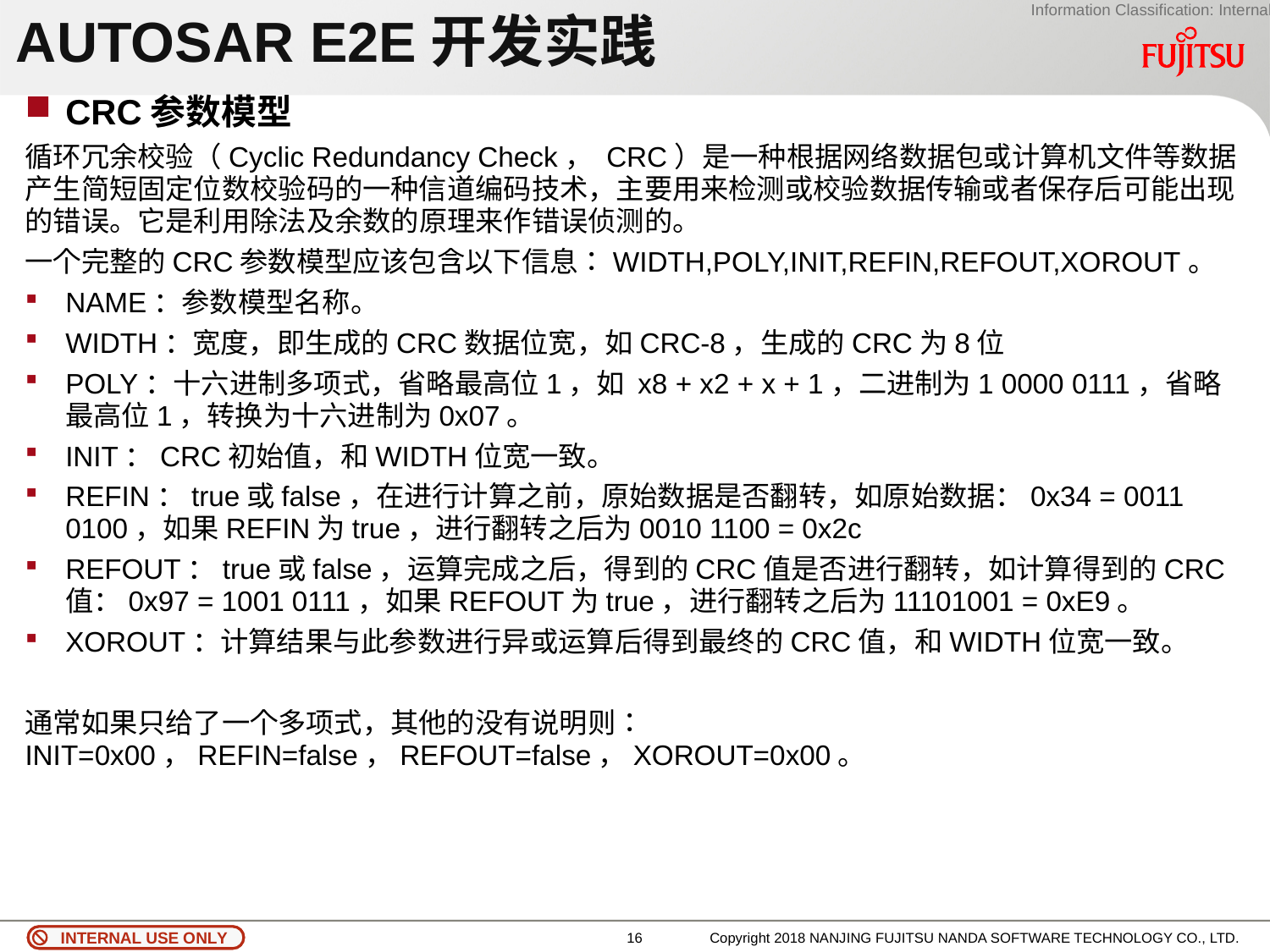

AUTOSAR E2E开发实践
CRC参数模型
循环冗余校验（Cyclic Redundancy Check， CRC）是一种根据网络数据包或计算机文件等数据产生简短固定位数校验码的一种信道编码技术，主要用来检测或校验数据传输或者保存后可能出现的错误。它是利用除法及余数的原理来作错误侦测的。
一个完整的CRC参数模型应该包含以下信息：WIDTH,POLY,INIT,REFIN,REFOUT,XOROUT。
NAME：参数模型名称。
WIDTH：宽度，即生成的CRC数据位宽，如CRC-8，生成的CRC为8位
POLY：十六进制多项式，省略最高位1，如 x8 + x2 + x + 1，二进制为1 0000 0111，省略最高位1，转换为十六进制为0x07。
INIT：CRC初始值，和WIDTH位宽一致。
REFIN：true或false，在进行计算之前，原始数据是否翻转，如原始数据：0x34 = 0011 0100，如果REFIN为true，进行翻转之后为0010 1100 = 0x2c
REFOUT：true或false，运算完成之后，得到的CRC值是否进行翻转，如计算得到的CRC值：0x97 = 1001 0111，如果REFOUT为true，进行翻转之后为11101001 = 0xE9。
XOROUT：计算结果与此参数进行异或运算后得到最终的CRC值，和WIDTH位宽一致。

通常如果只给了一个多项式，其他的没有说明则：INIT=0x00，REFIN=false，REFOUT=false，XOROUT=0x00。
16
Copyright 2018 NANJING FUJITSU NANDA SOFTWARE TECHNOLOGY CO., LTD.